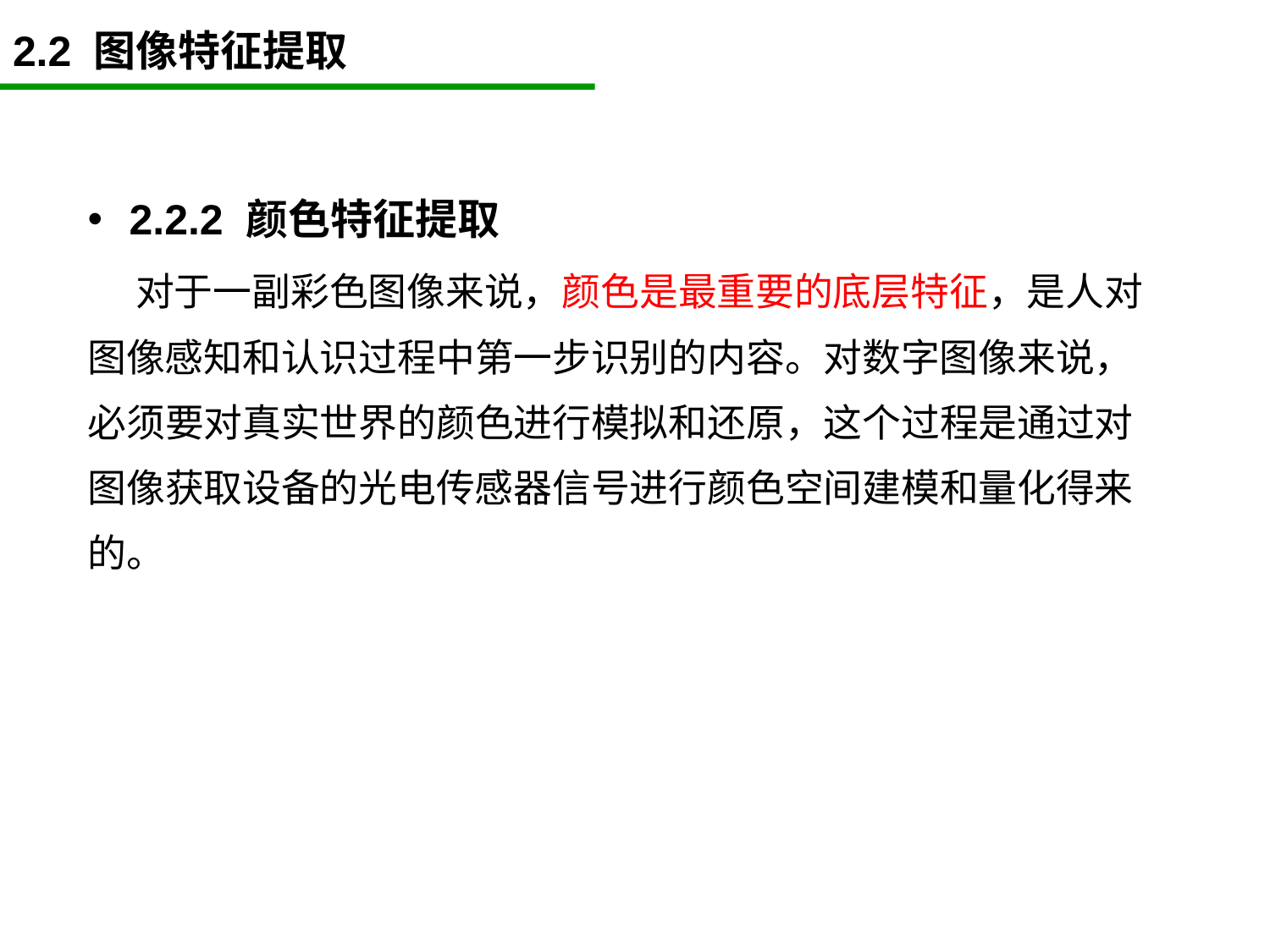

# 2.2 图像特征提取
2.2.2 颜色特征提取
    对于一副彩色图像来说，颜色是最重要的底层特征，是人对图像感知和认识过程中第一步识别的内容。对数字图像来说，必须要对真实世界的颜色进行模拟和还原，这个过程是通过对图像获取设备的光电传感器信号进行颜色空间建模和量化得来的。